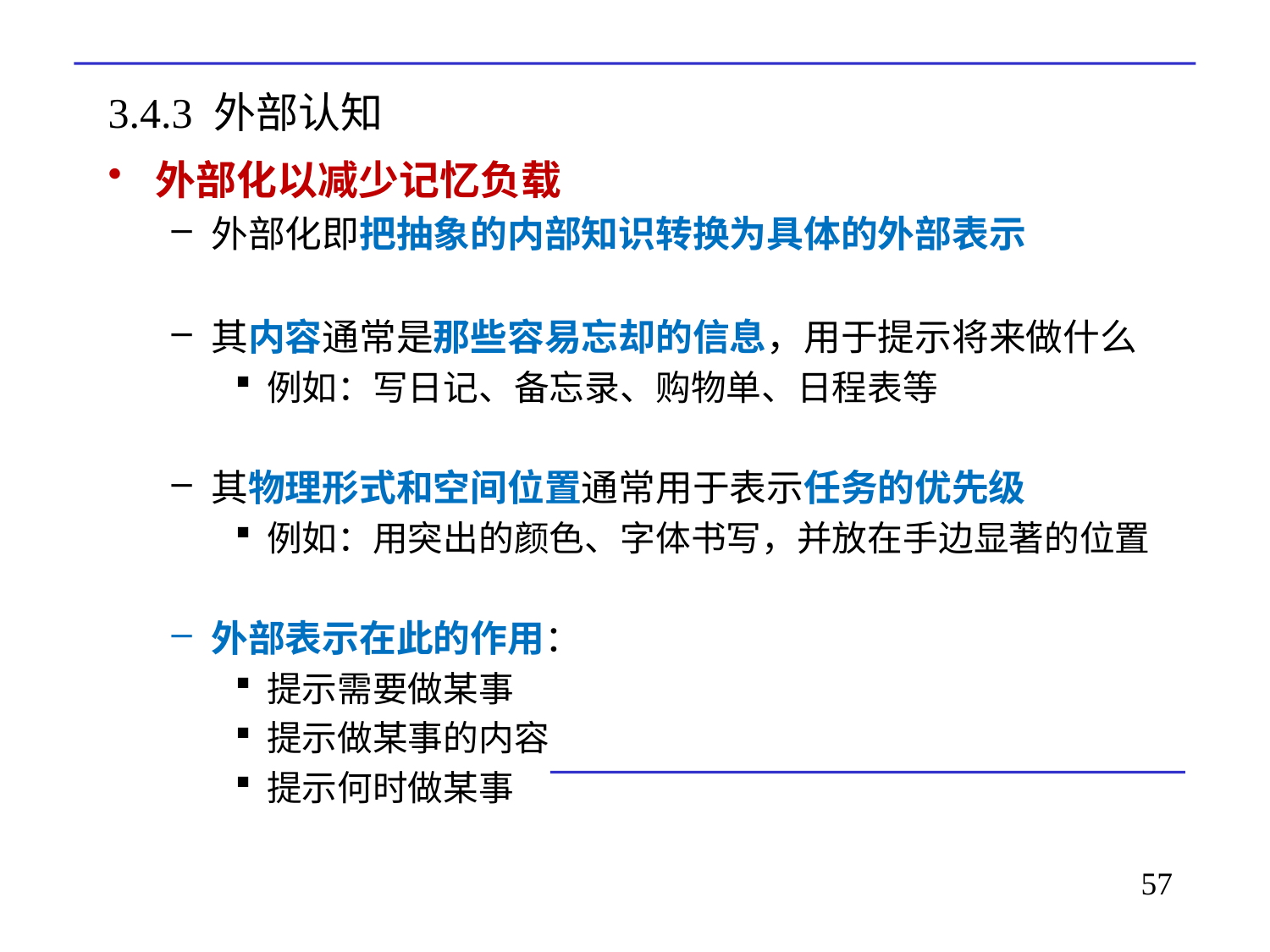

# 3.4.3 外部认知
外部化以减少记忆负载
外部化即把抽象的内部知识转换为具体的外部表示

其内容通常是那些容易忘却的信息，用于提示将来做什么
例如：写日记、备忘录、购物单、日程表等

其物理形式和空间位置通常用于表示任务的优先级
例如：用突出的颜色、字体书写，并放在手边显著的位置

外部表示在此的作用：
提示需要做某事
提示做某事的内容
提示何时做某事

57